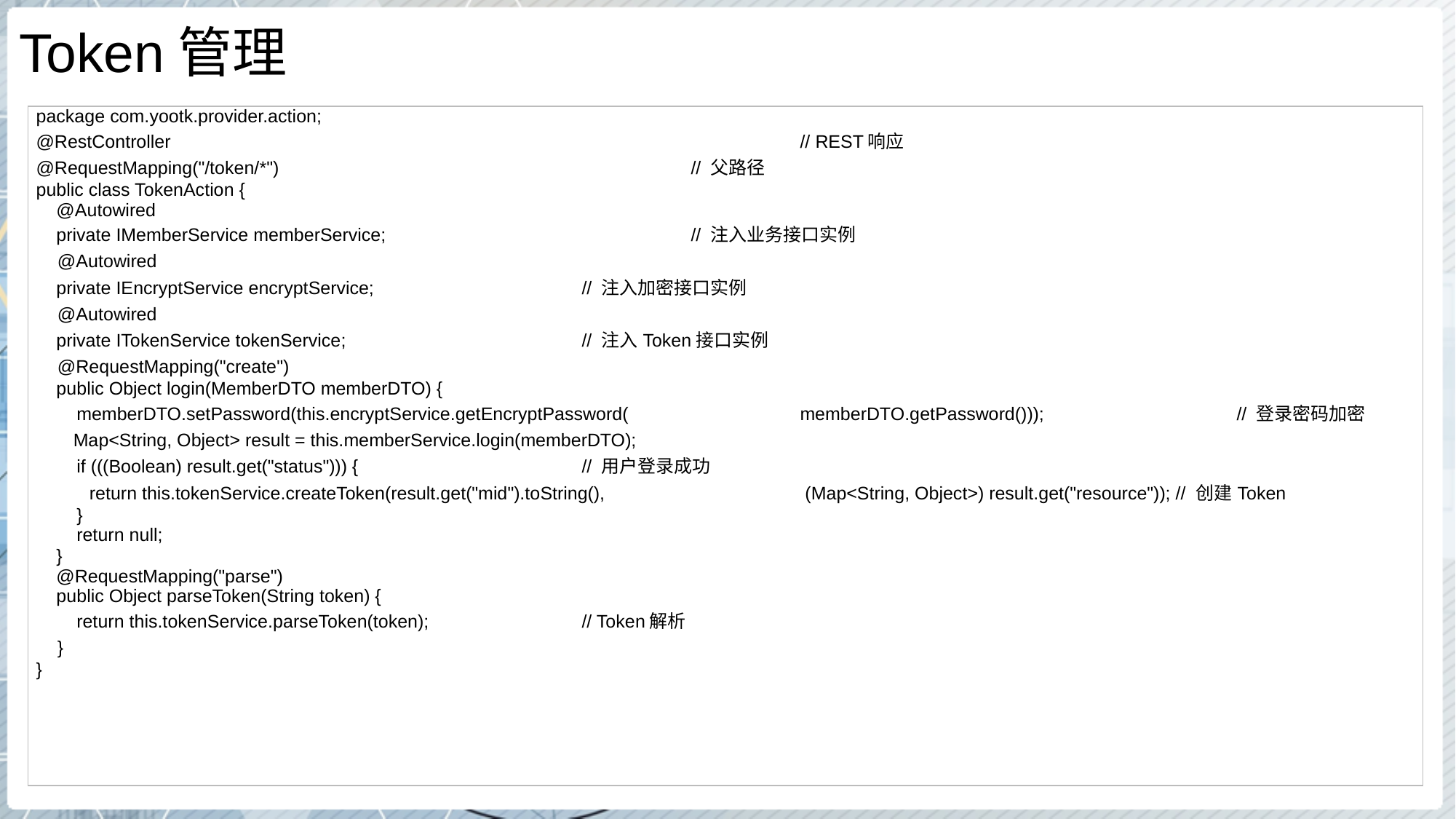

# Token管理
| package com.yootk.provider.action; @RestController // REST响应 @RequestMapping("/token/\*") // 父路径 public class TokenAction { @Autowired private IMemberService memberService; // 注入业务接口实例 @Autowired private IEncryptService encryptService; // 注入加密接口实例 @Autowired private ITokenService tokenService; // 注入Token接口实例 @RequestMapping("create") public Object login(MemberDTO memberDTO) { memberDTO.setPassword(this.encryptService.getEncryptPassword( memberDTO.getPassword())); // 登录密码加密 Map<String, Object> result = this.memberService.login(memberDTO); if (((Boolean) result.get("status"))) { // 用户登录成功 return this.tokenService.createToken(result.get("mid").toString(), (Map<String, Object>) result.get("resource")); // 创建Token } return null; } @RequestMapping("parse") public Object parseToken(String token) { return this.tokenService.parseToken(token); // Token解析 } } |
| --- |